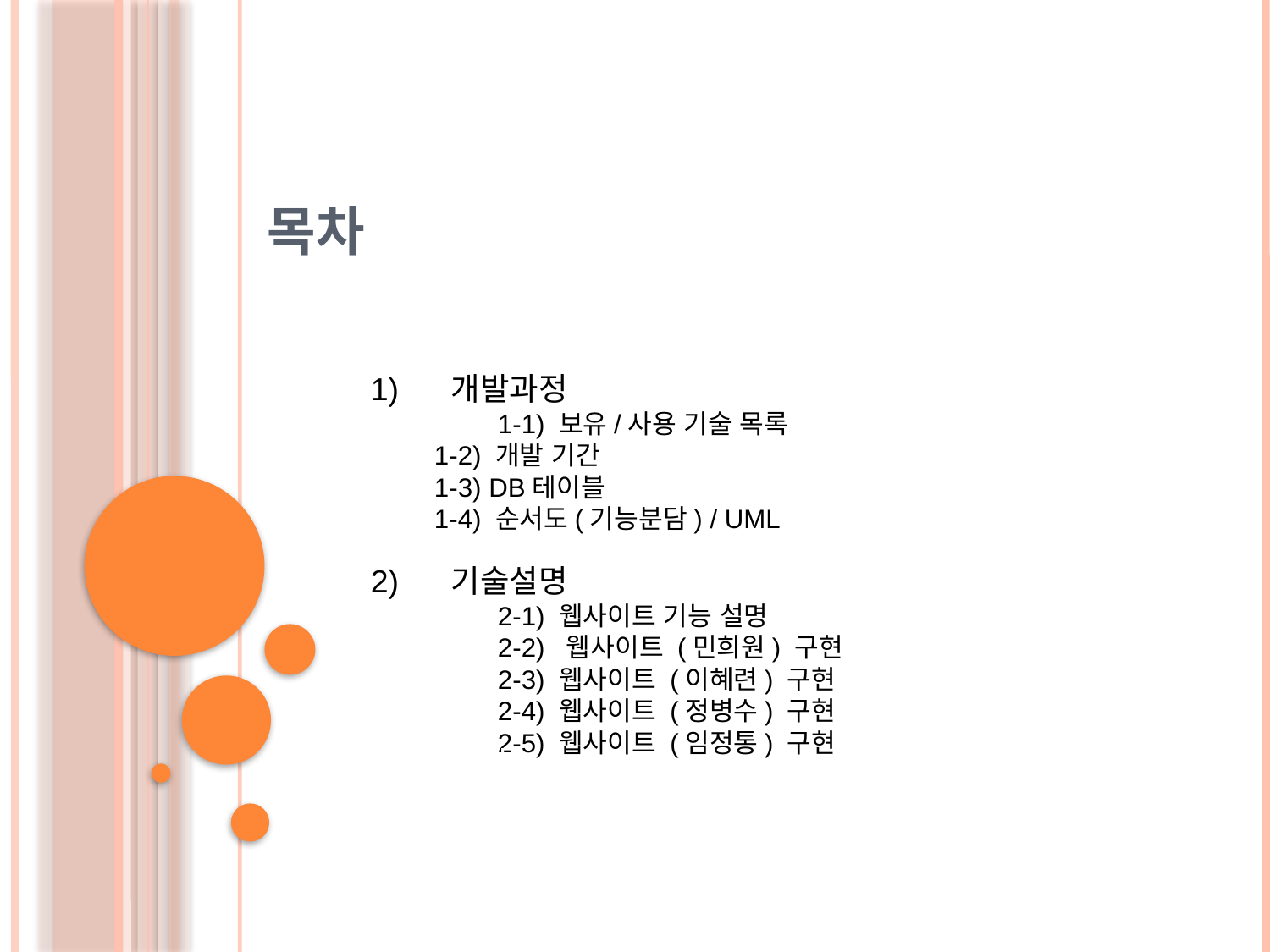

# 목차
1)     개발과정
	1-1) 보유/사용 기술 목록
1-2) 개발 기간
1-3) DB테이블
1-4) 순서도(기능분담) / UML

2)     기술설명
	2-1) 웹사이트 기능 설명
	2-2)  웹사이트 (민희원) 구현
	2-3) 웹사이트 (이혜련) 구현
	2-4) 웹사이트 (정병수) 구현
	2-5) 웹사이트 (임정통) 구현

3)     소감